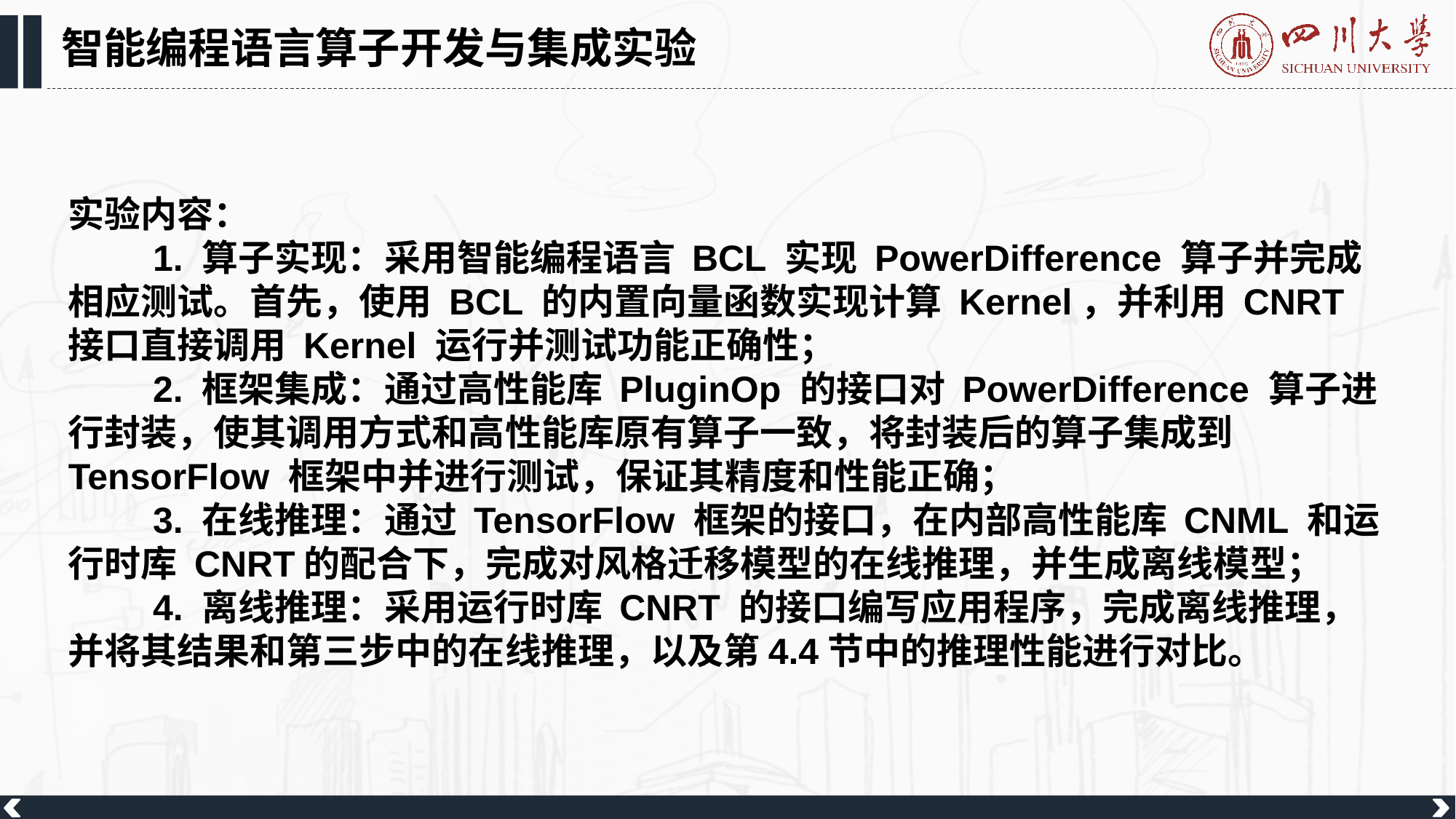

智能编程语言算子开发与集成实验

实验内容：
1. 算子实现：采用智能编程语言 BCL 实现 PowerDifference 算子并完成相应测试。首先，使用 BCL 的内置向量函数实现计算 Kernel，并利用 CNRT 接口直接调用 Kernel 运行并测试功能正确性；
2. 框架集成：通过高性能库 PluginOp 的接口对 PowerDifference 算子进行封装，使其调用方式和高性能库原有算子一致，将封装后的算子集成到 TensorFlow 框架中并进行测试，保证其精度和性能正确；
3. 在线推理：通过 TensorFlow 框架的接口，在内部高性能库 CNML 和运行时库 CNRT的配合下，完成对风格迁移模型的在线推理，并生成离线模型；
4. 离线推理：采用运行时库 CNRT 的接口编写应用程序，完成离线推理，并将其结果和第三步中的在线推理，以及第4.4节中的推理性能进行对比。